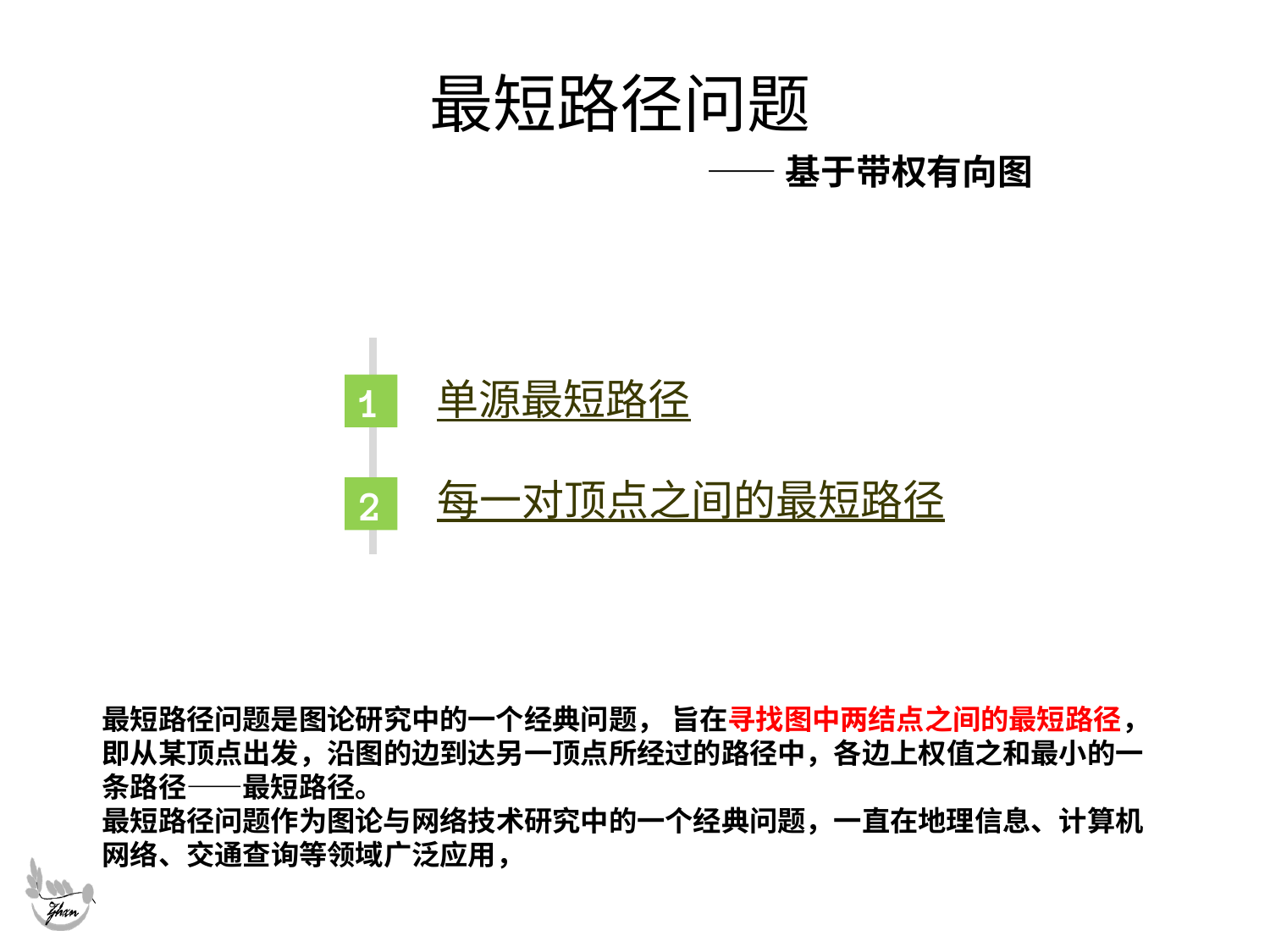

# 最短路径问题
——基于带权有向图
单源最短路径
1
1
每一对顶点之间的最短路径
2
2
最短路径问题是图论研究中的一个经典问题， 旨在寻找图中两结点之间的最短路径，即从某顶点出发，沿图的边到达另一顶点所经过的路径中，各边上权值之和最小的一条路径——最短路径。
最短路径问题作为图论与网络技术研究中的一个经典问题，一直在地理信息、计算机网络、交通查询等领域广泛应用，
130